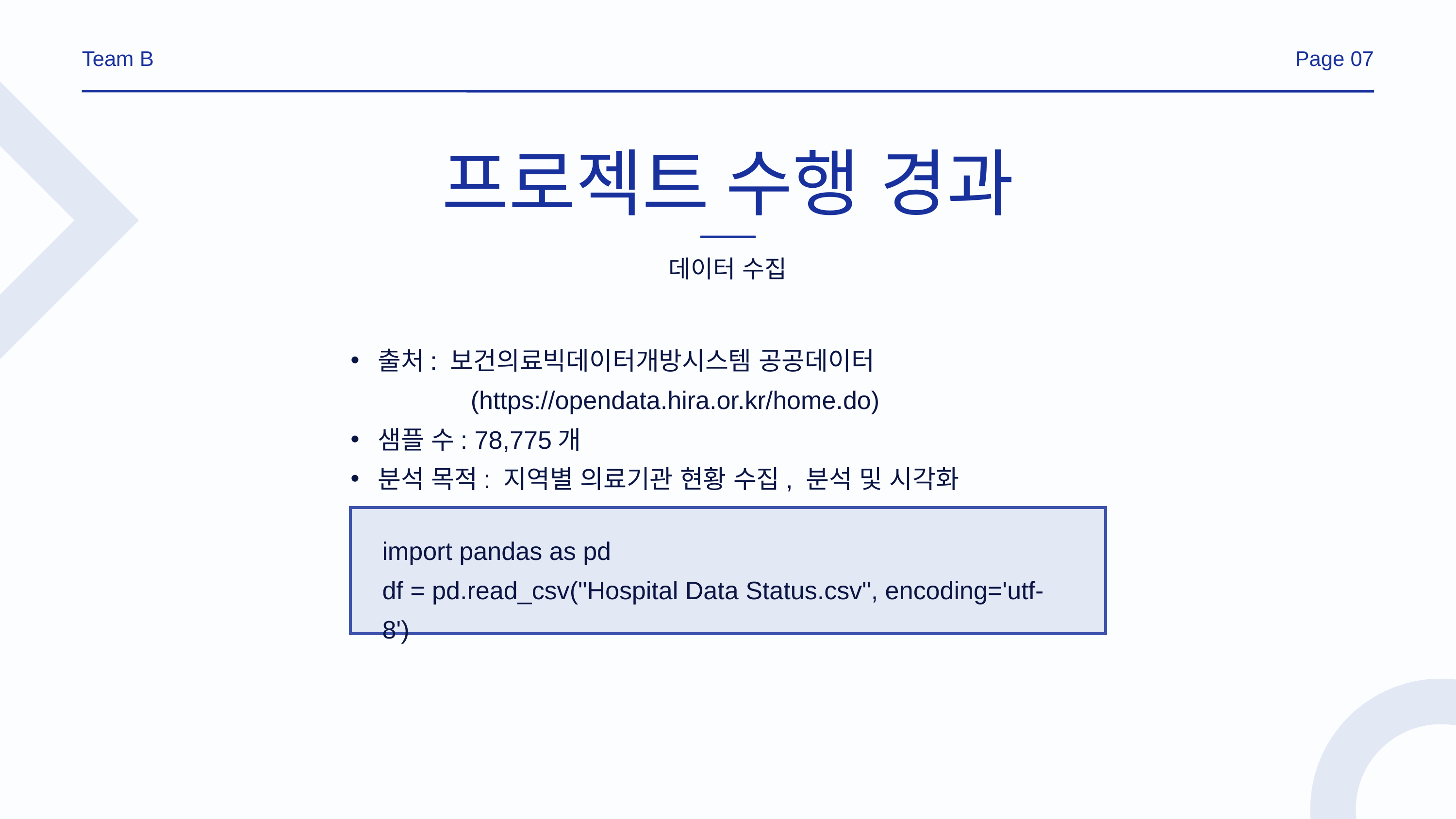

Team B
Page 07

프로젝트 수행 경과

데이터 수집
출처: 보건의료빅데이터개방시스템 공공데이터
	  (https://opendata.hira.or.kr/home.do)
샘플 수: 78,775개
분석 목적: 지역별 의료기관 현황 수집, 분석 및 시각화

import pandas as pd
df = pd.read_csv("Hospital Data Status.csv", encoding='utf-8')